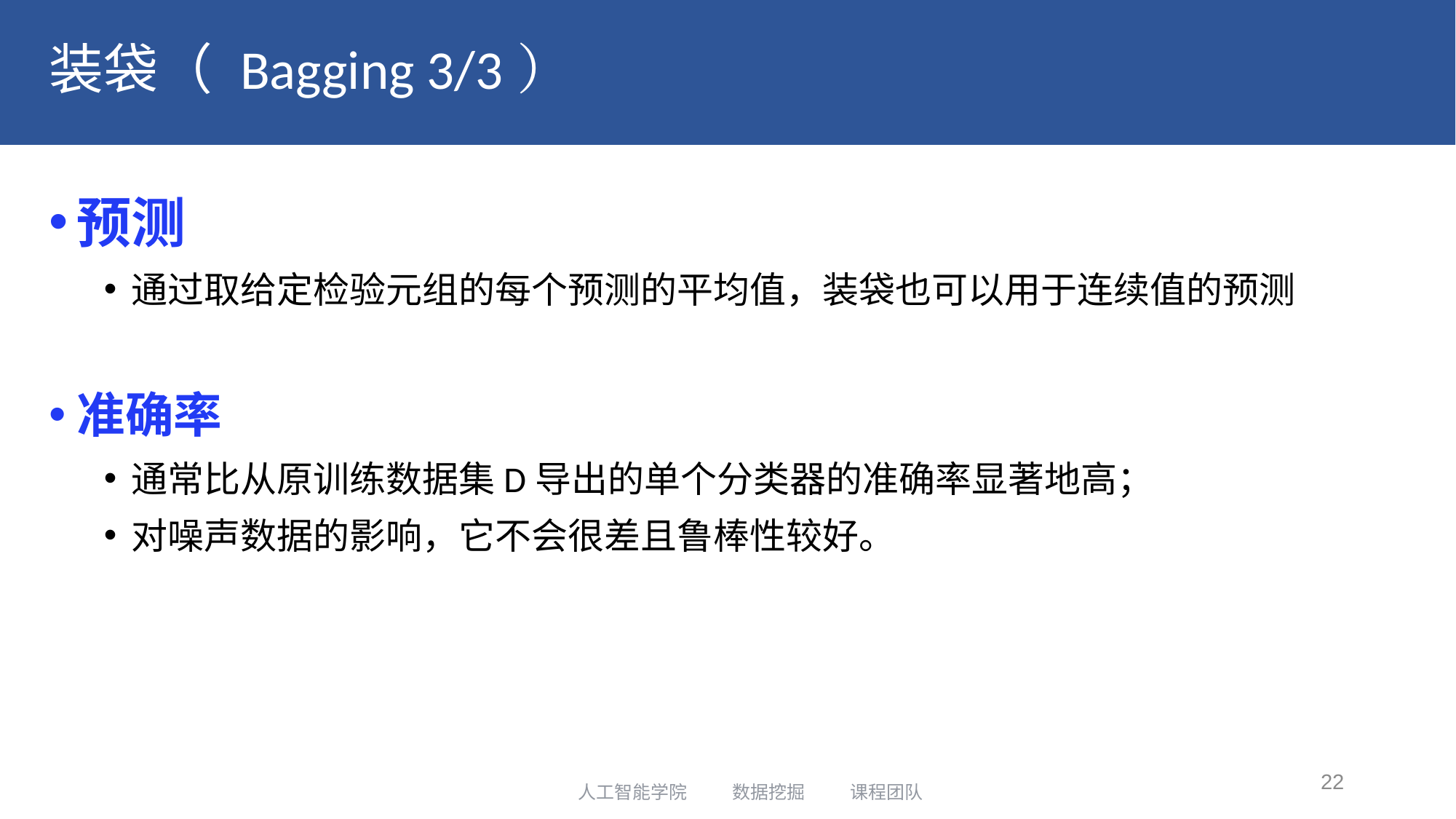

# 装袋（ Bagging 3/3）
预测
通过取给定检验元组的每个预测的平均值，装袋也可以用于连续值的预测

准确率
通常比从原训练数据集D导出的单个分类器的准确率显著地高；
对噪声数据的影响，它不会很差且鲁棒性较好。

22
人工智能学院        数据挖掘        课程团队